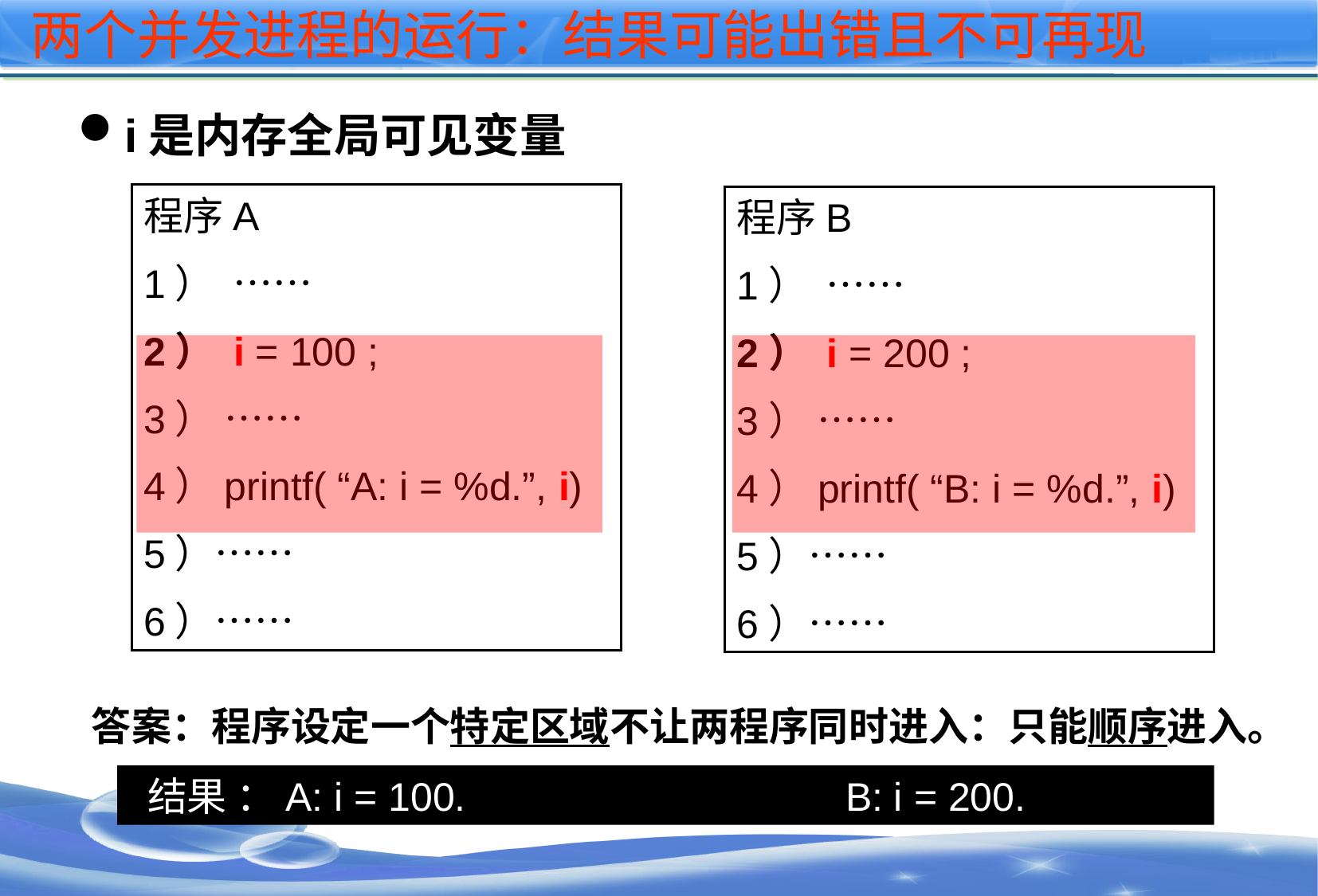

# 两个并发进程的运行：结果可能出错且不可再现
i是内存全局可见变量

程序A
1）  ……
2） i = 100 ;
3） ……
4）printf( “A: i = %d.”, i)
5）……
6）……
程序B
1）  ……
2） i = 200 ;
3） ……
4）printf( “B: i = %d.”, i)
5）……
6）……

√
√
答案：程序设定一个特定区域不让两程序同时进入：只能顺序进入。
 结果 ：A: i = 100.                                  B: i = 200.